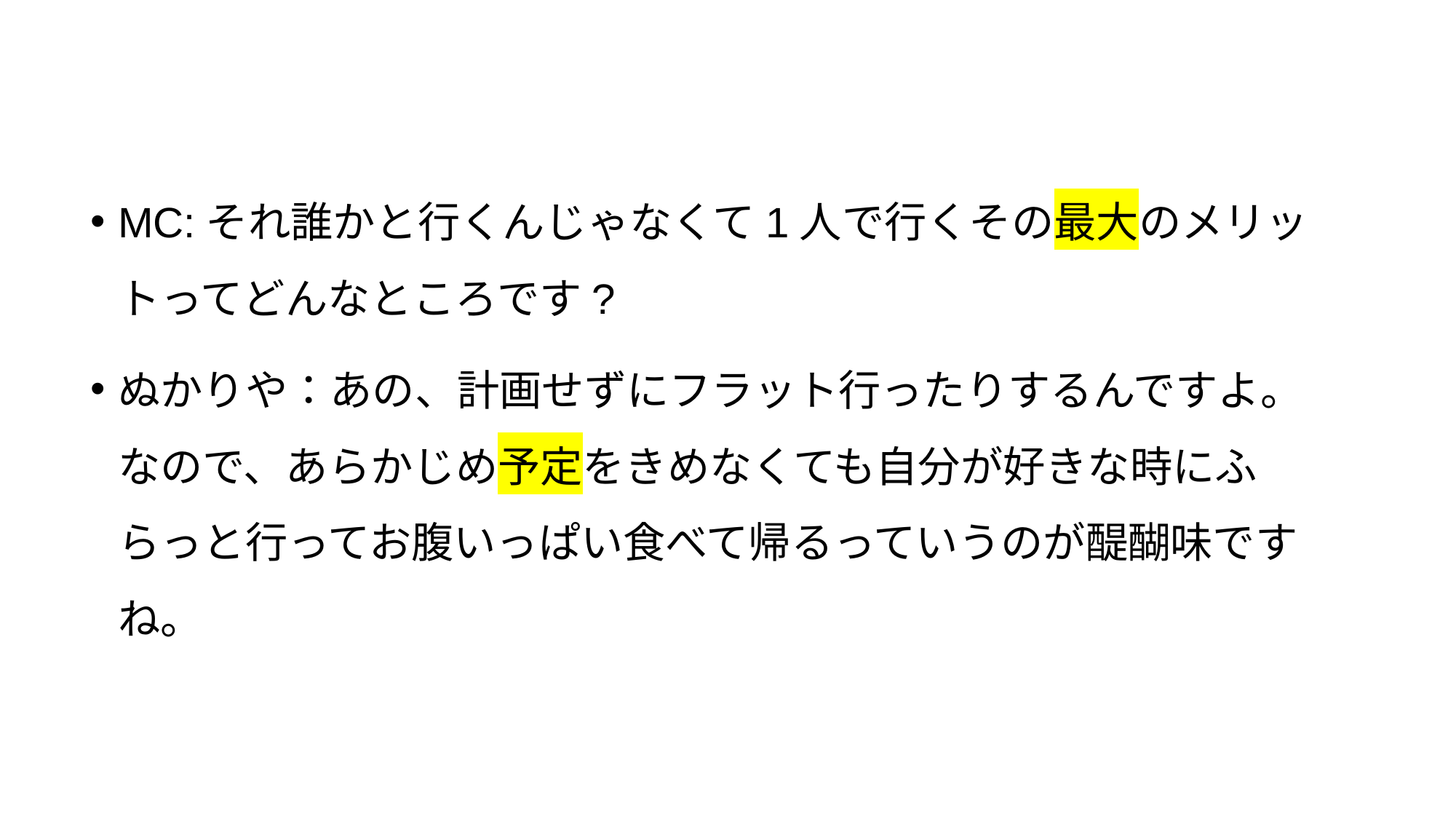

MC:それ誰かと行くんじゃなくて1人で行くその最大のメリットってどんなところです?
ぬかりや：あの、計画せずにフラット行ったりするんですよ。なので、あらかじめ予定をきめなくても自分が好きな時にふらっと行ってお腹いっぱい食べて帰るっていうのが醍醐味ですね。